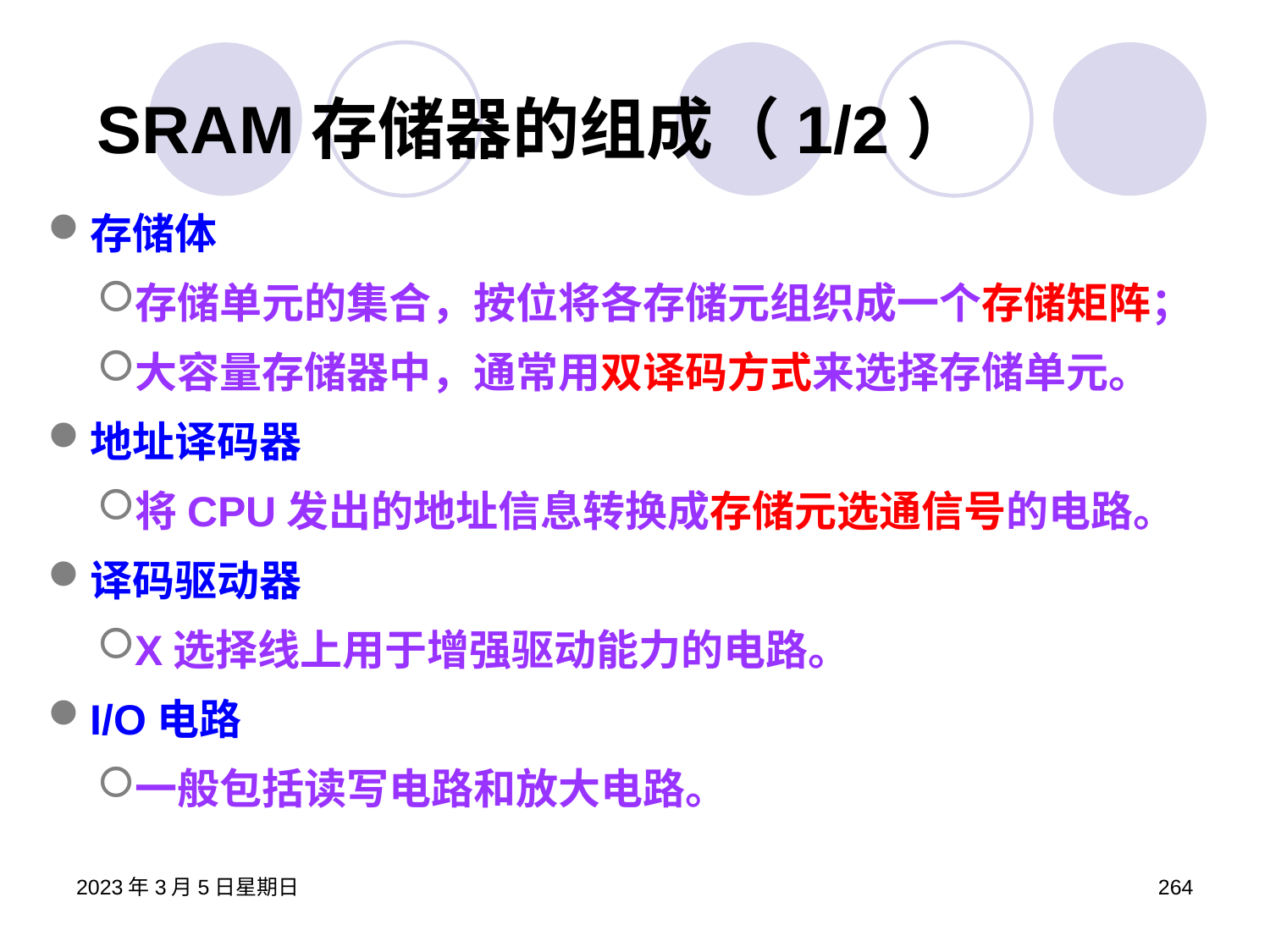

# SRAM存储器的组成（1/2）
存储体
存储单元的集合，按位将各存储元组织成一个存储矩阵；
大容量存储器中，通常用双译码方式来选择存储单元。
地址译码器
将CPU发出的地址信息转换成存储元选通信号的电路。
译码驱动器
X选择线上用于增强驱动能力的电路。
I/O电路
一般包括读写电路和放大电路。
2023年3月5日星期日
264